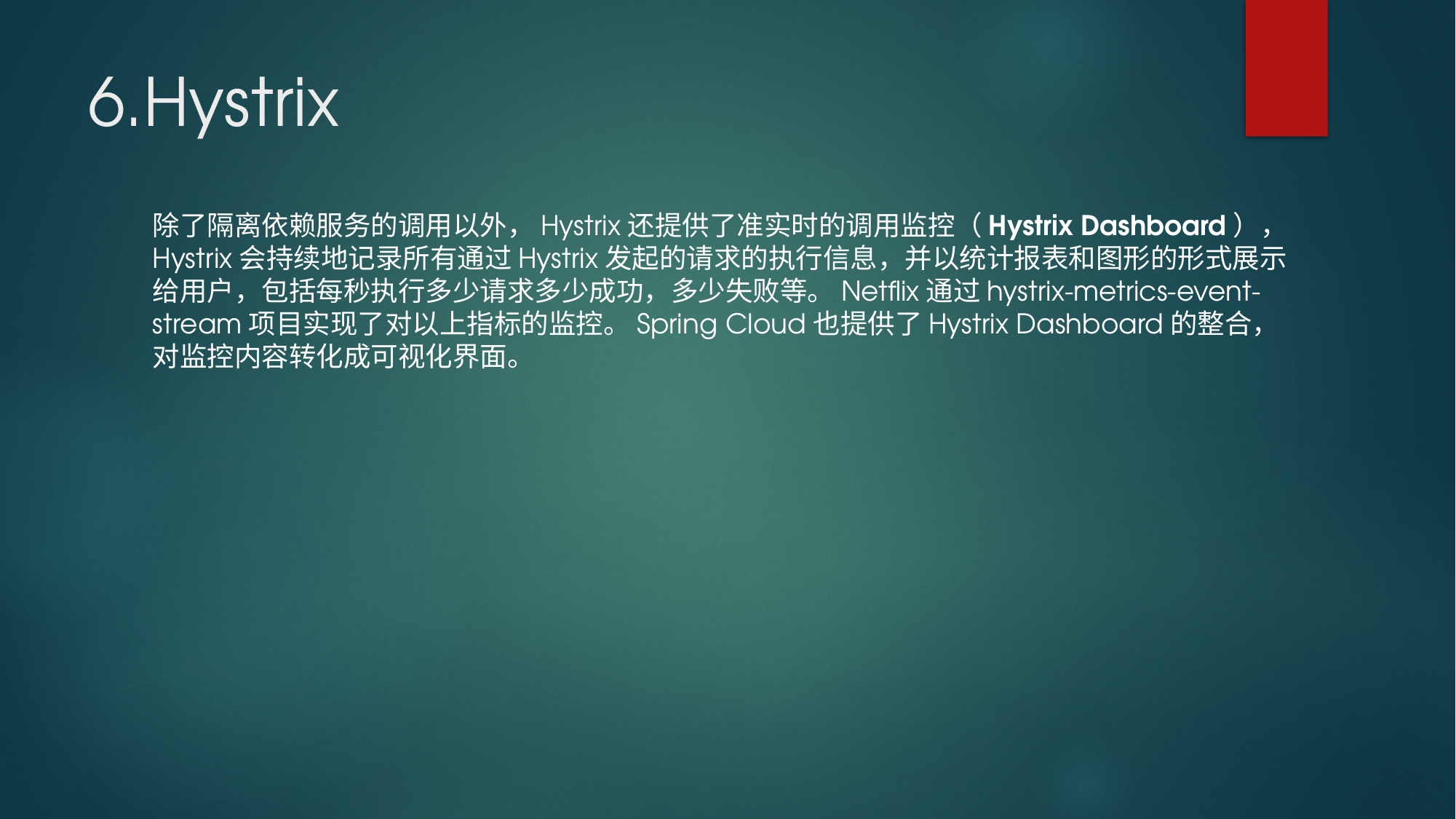

# 6.Hystrix
除了隔离依赖服务的调用以外，Hystrix还提供了准实时的调用监控（Hystrix Dashboard），Hystrix会持续地记录所有通过Hystrix发起的请求的执行信息，并以统计报表和图形的形式展示给用户，包括每秒执行多少请求多少成功，多少失败等。Netflix通过hystrix-metrics-event-stream项目实现了对以上指标的监控。Spring Cloud也提供了Hystrix Dashboard的整合，对监控内容转化成可视化界面。